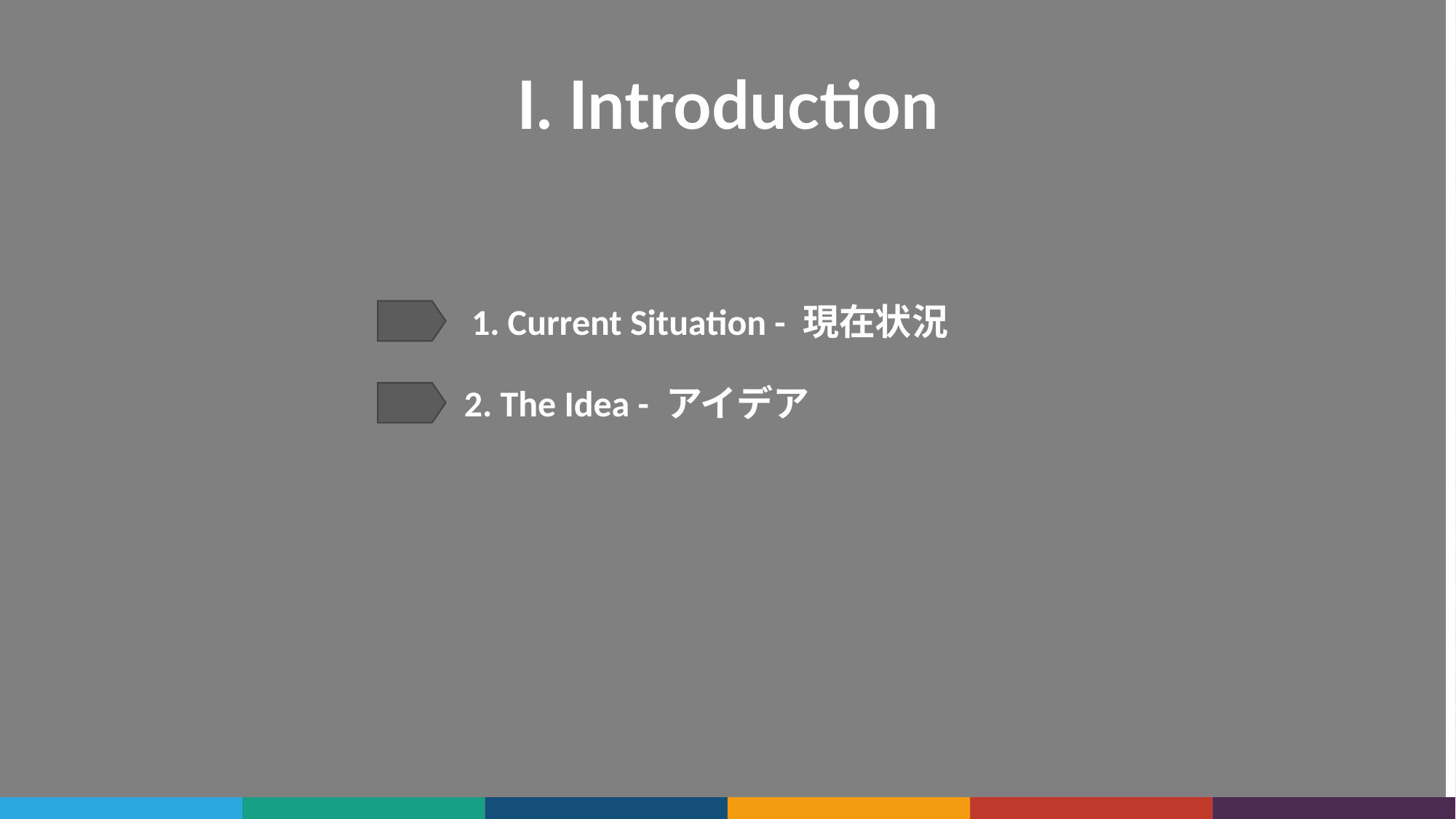

I. Introduction

1. Current Situation - 現在状況

2. The Idea - アイデア